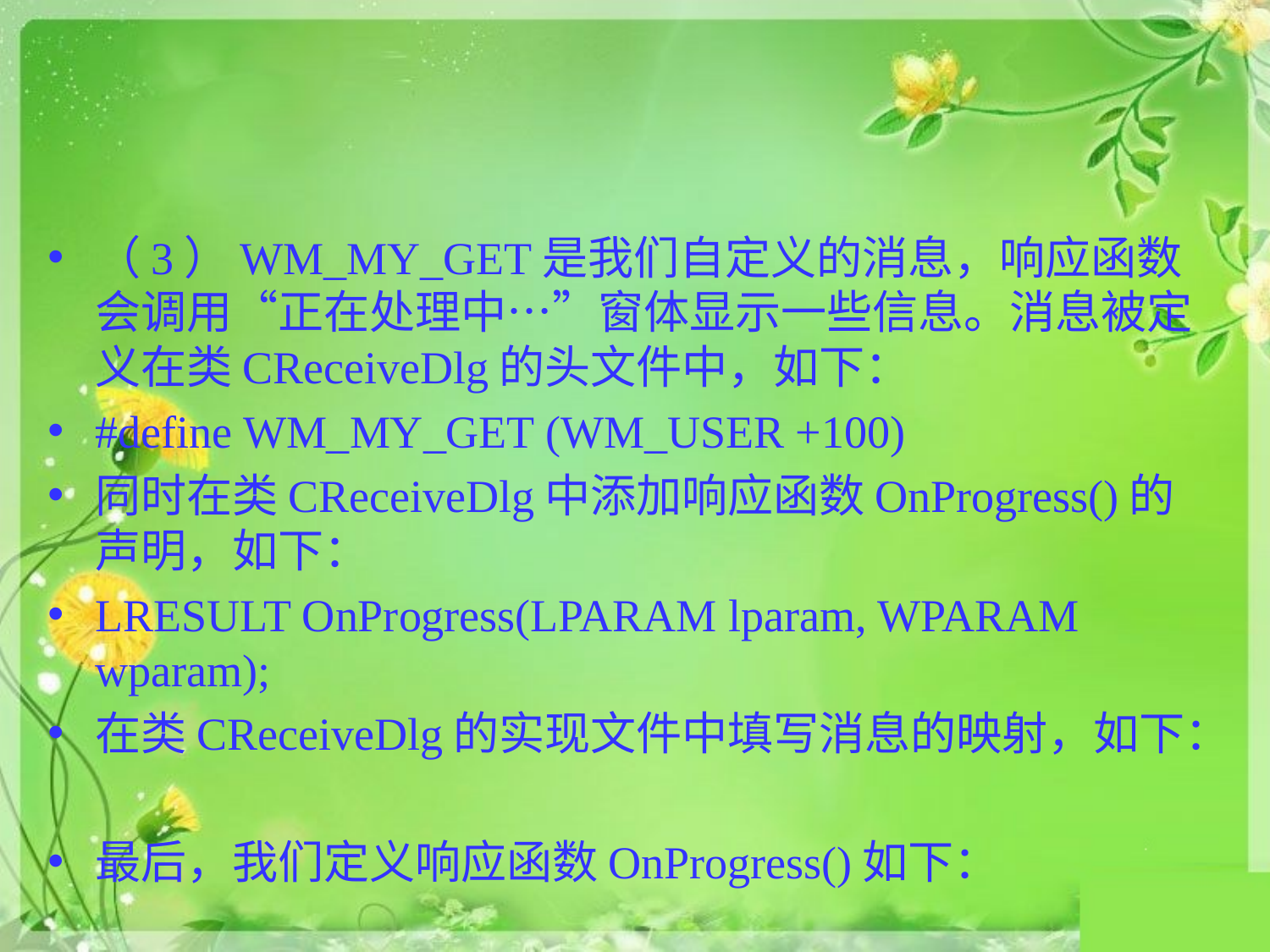

#
（3）WM_MY_GET是我们自定义的消息，响应函数会调用“正在处理中…”窗体显示一些信息。消息被定义在类CReceiveDlg的头文件中，如下：
#define WM_MY_GET (WM_USER +100)
同时在类CReceiveDlg中添加响应函数OnProgress()的声明，如下：
LRESULT OnProgress(LPARAM lparam, WPARAM wparam);
在类CReceiveDlg的实现文件中填写消息的映射，如下：

最后，我们定义响应函数OnProgress()如下：